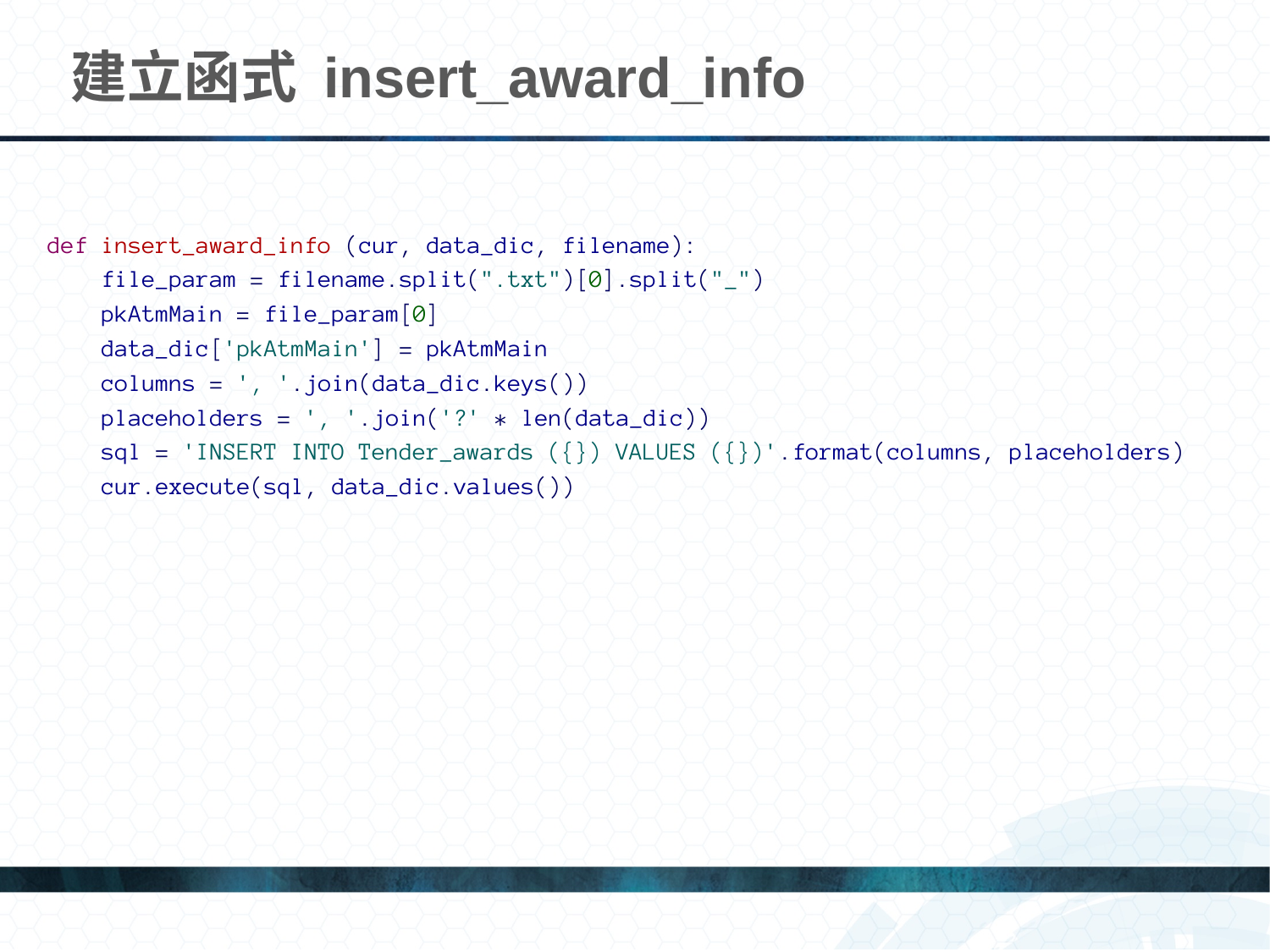

# 建立函式 insert_award_info
def insert_award_info (cur, data_dic, filename):
    file_param = filename.split(".txt")[0].split("_")
    pkAtmMain = file_param[0]
    data_dic['pkAtmMain'] = pkAtmMain
    columns = ', '.join(data_dic.keys())
    placeholders = ', '.join('?' * len(data_dic))
    sql = 'INSERT INTO Tender_awards ({}) VALUES ({})'.format(columns, placeholders)
    cur.execute(sql, data_dic.values())